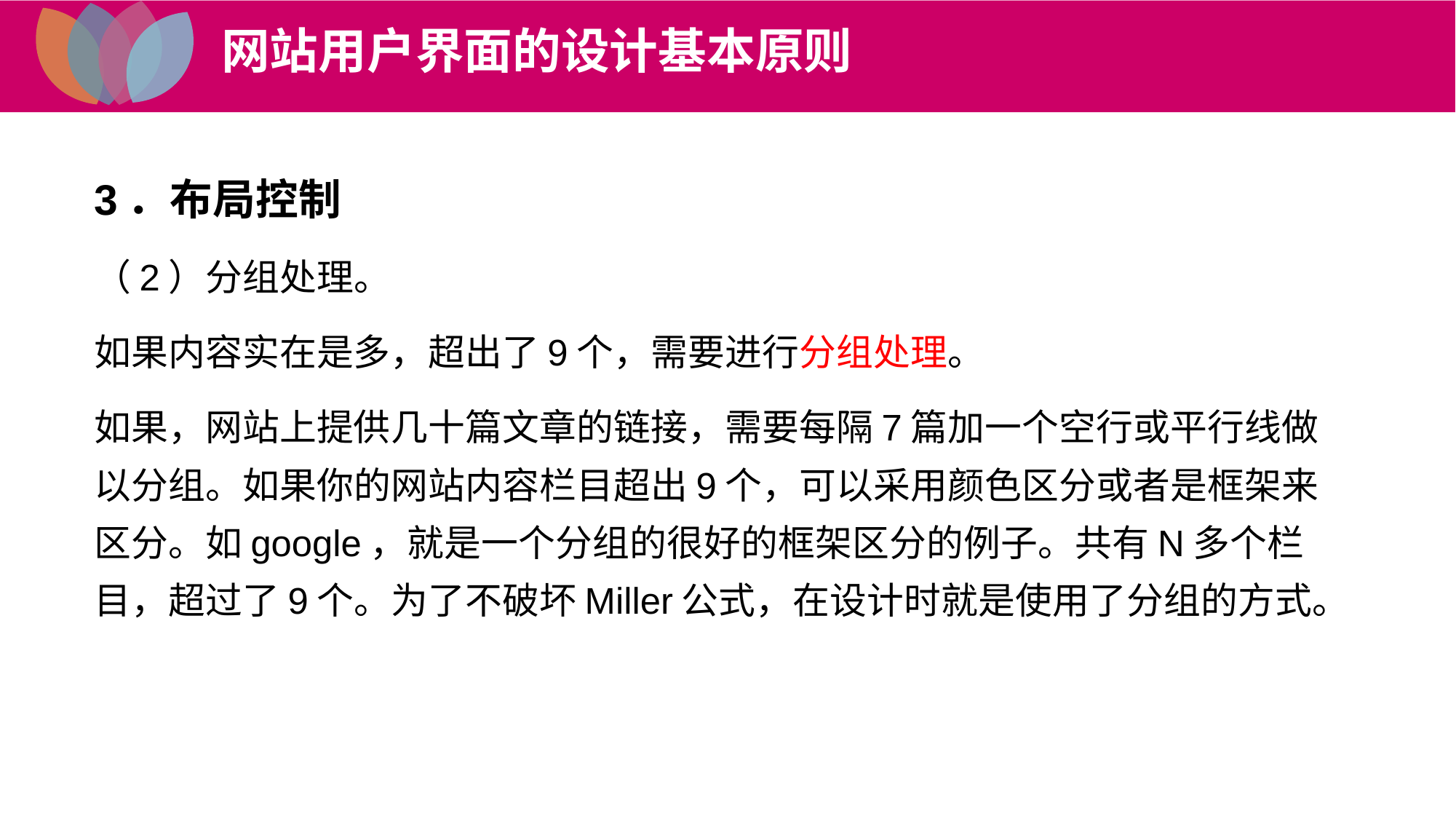

网站用户界面的设计基本原则
3．布局控制
（2）分组处理。
如果内容实在是多，超出了9个，需要进行分组处理。
如果，网站上提供几十篇文章的链接，需要每隔7篇加一个空行或平行线做以分组。如果你的网站内容栏目超出9个，可以采用颜色区分或者是框架来区分。如google，就是一个分组的很好的框架区分的例子。共有N多个栏目，超过了9个。为了不破坏Miller公式，在设计时就是使用了分组的方式。